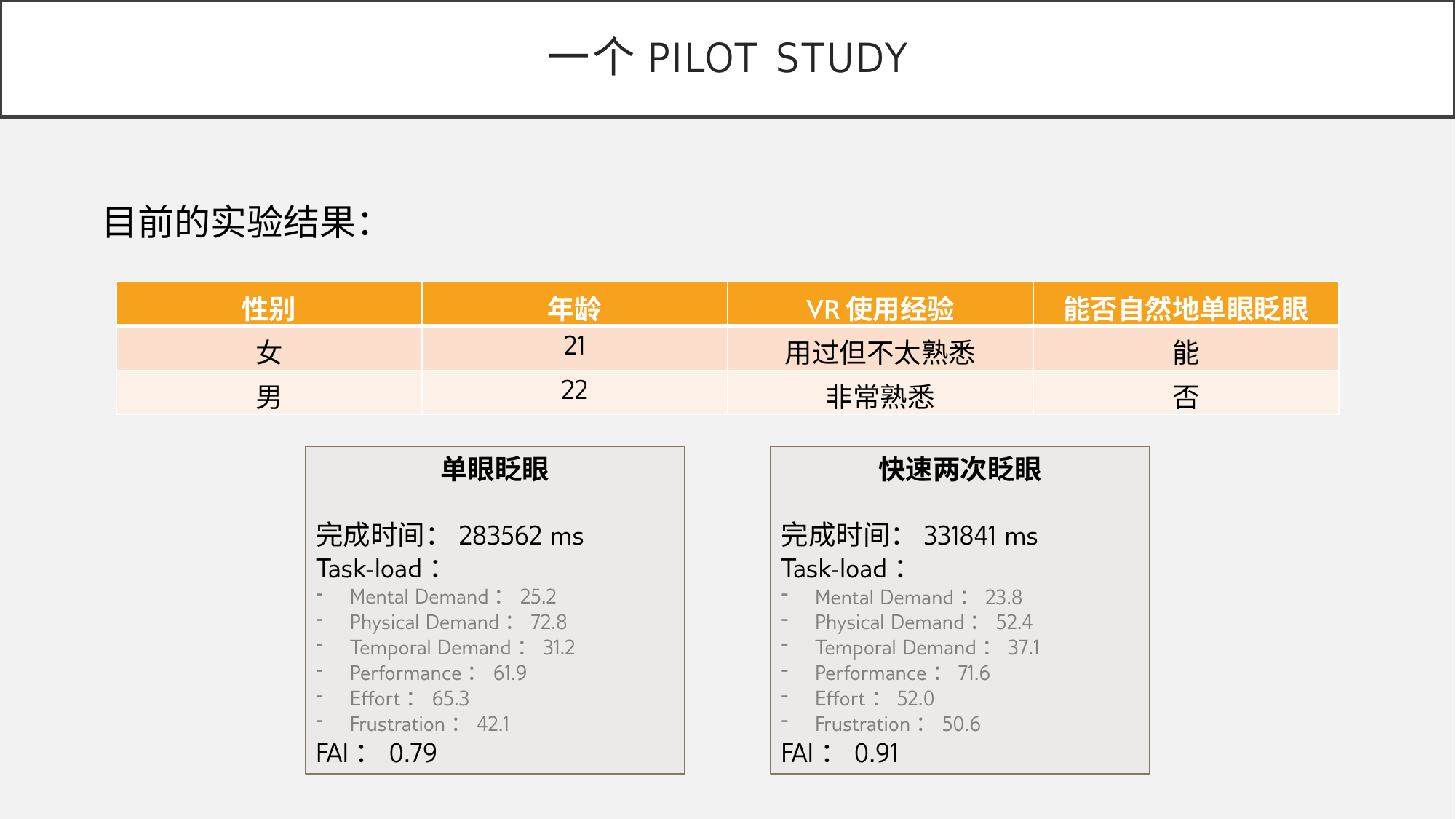

# 一个Pilot Study
目前的实验结果：
| 性别 | 年龄 | VR使用经验 | 能否自然地单眼眨眼 |
| --- | --- | --- | --- |
| 女 | 21 | 用过但不太熟悉 | 能 |
| 男 | 22 | 非常熟悉 | 否 |
单眼眨眼

完成时间：283562 ms
Task-load：
Mental Demand：25.2
Physical Demand：72.8
Temporal Demand：31.2
Performance：61.9
Effort：65.3
Frustration：42.1
FAI：0.79
快速两次眨眼

完成时间：331841 ms
Task-load：
Mental Demand：23.8
Physical Demand：52.4
Temporal Demand：37.1
Performance：71.6
Effort：52.0
Frustration：50.6
FAI：0.91